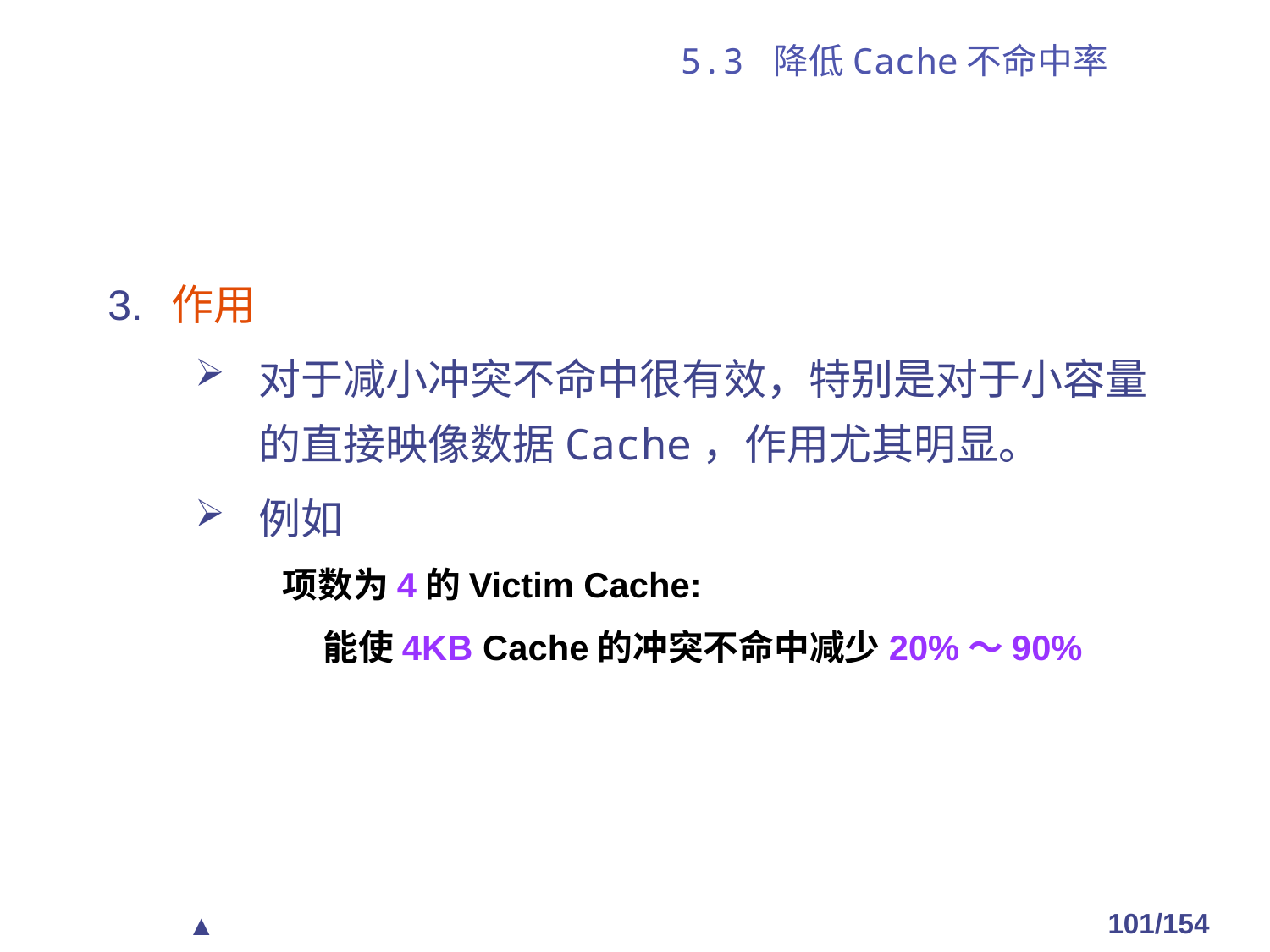

# 5.3 降低Cache不命中率
作用
对于减小冲突不命中很有效，特别是对于小容量的直接映像数据Cache，作用尤其明显。
例如
项数为4的Victim Cache:
    能使4KB Cache的冲突不命中减少20%～90%